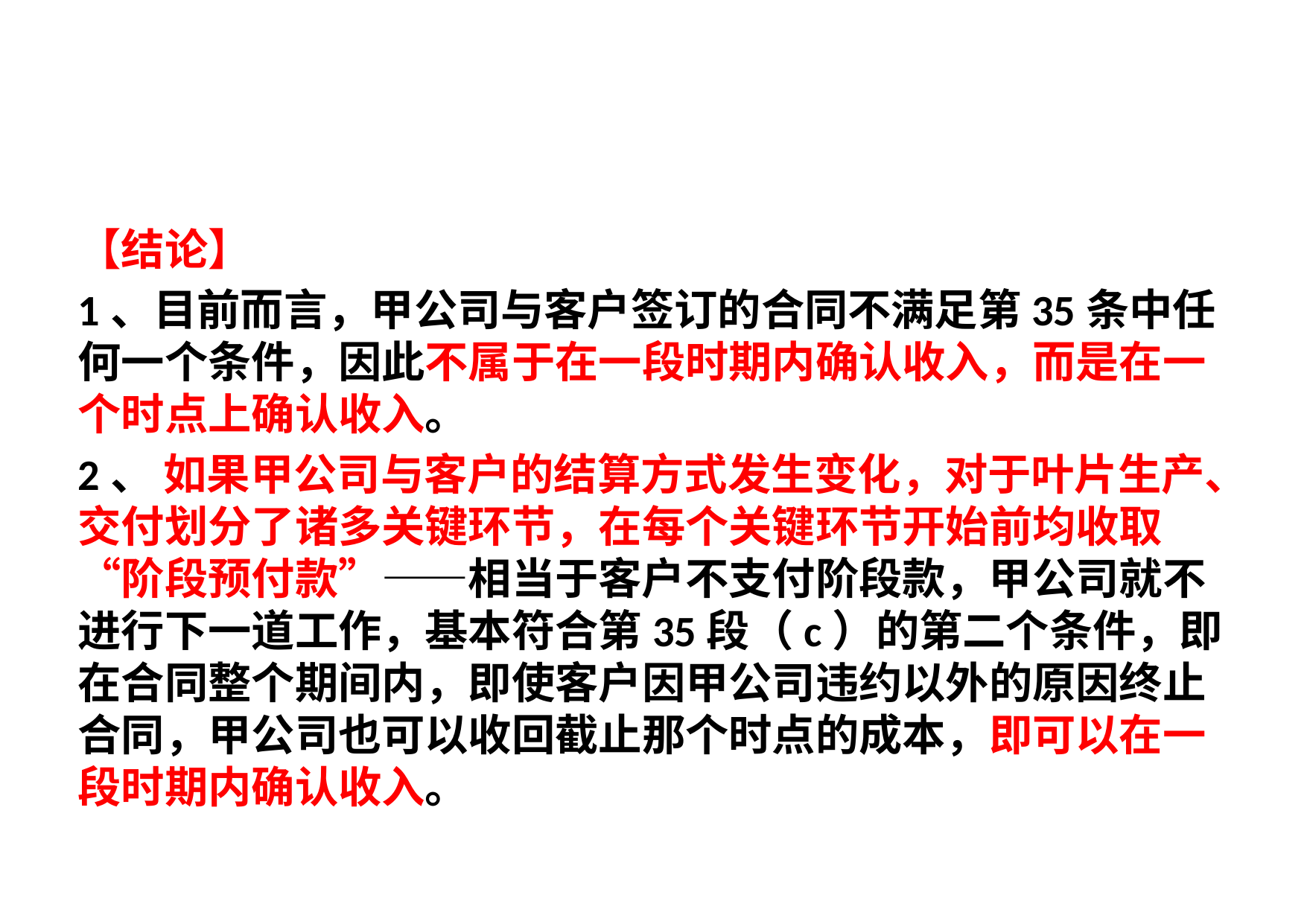

#
【结论】
1、目前而言，甲公司与客户签订的合同不满足第35条中任何一个条件，因此不属于在一段时期内确认收入，而是在一个时点上确认收入。
2、 如果甲公司与客户的结算方式发生变化，对于叶片生产、交付划分了诸多关键环节，在每个关键环节开始前均收取“阶段预付款”——相当于客户不支付阶段款，甲公司就不进行下一道工作，基本符合第35段（c）的第二个条件，即在合同整个期间内，即使客户因甲公司违约以外的原因终止合同，甲公司也可以收回截止那个时点的成本，即可以在一段时期内确认收入。
65